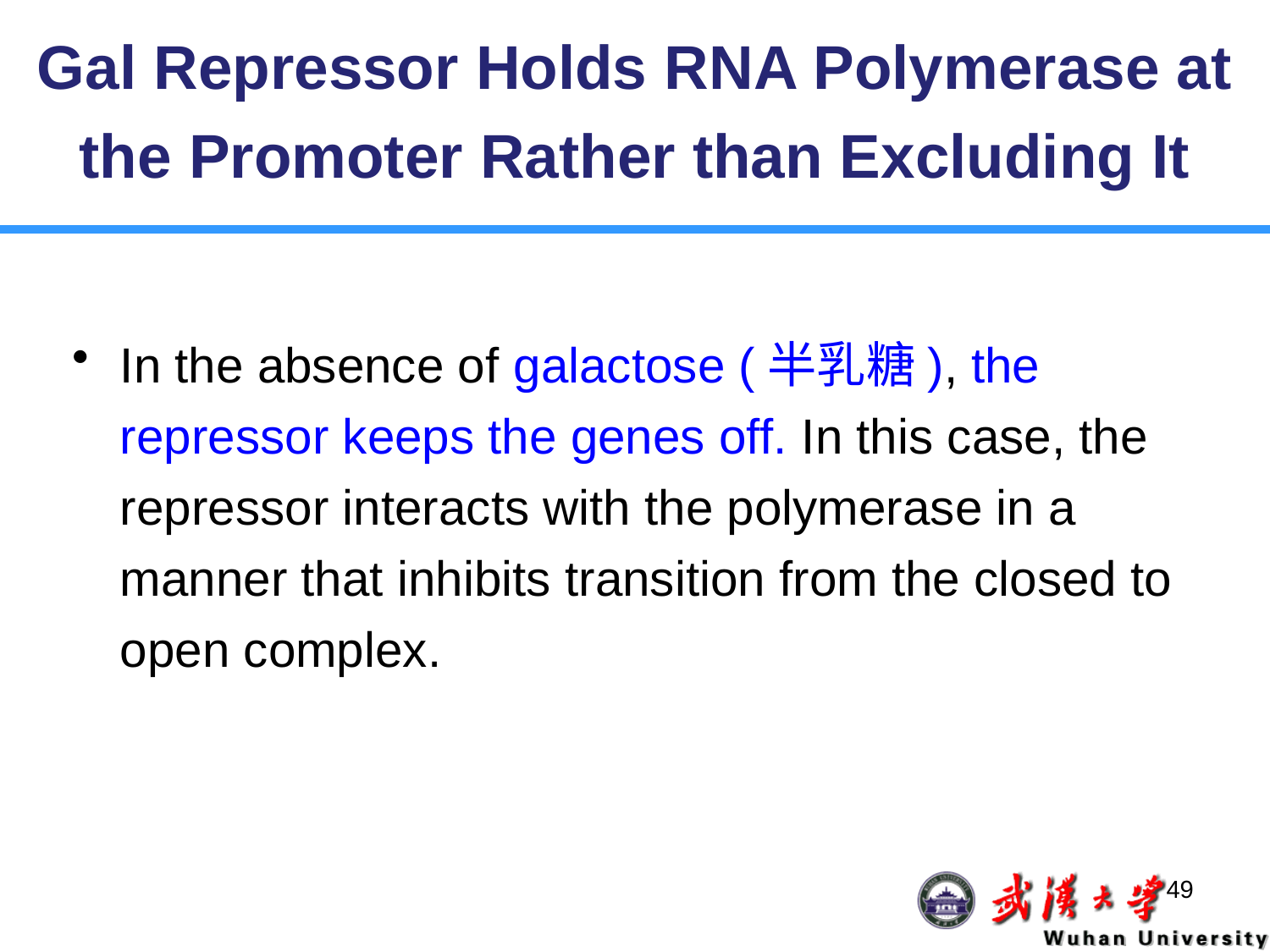

Gal Repressor Holds RNA Polymerase at the Promoter Rather than Excluding It
In the absence of galactose (半乳糖), the repressor keeps the genes off. In this case, the repressor interacts with the polymerase in a manner that inhibits transition from the closed to open complex.
49